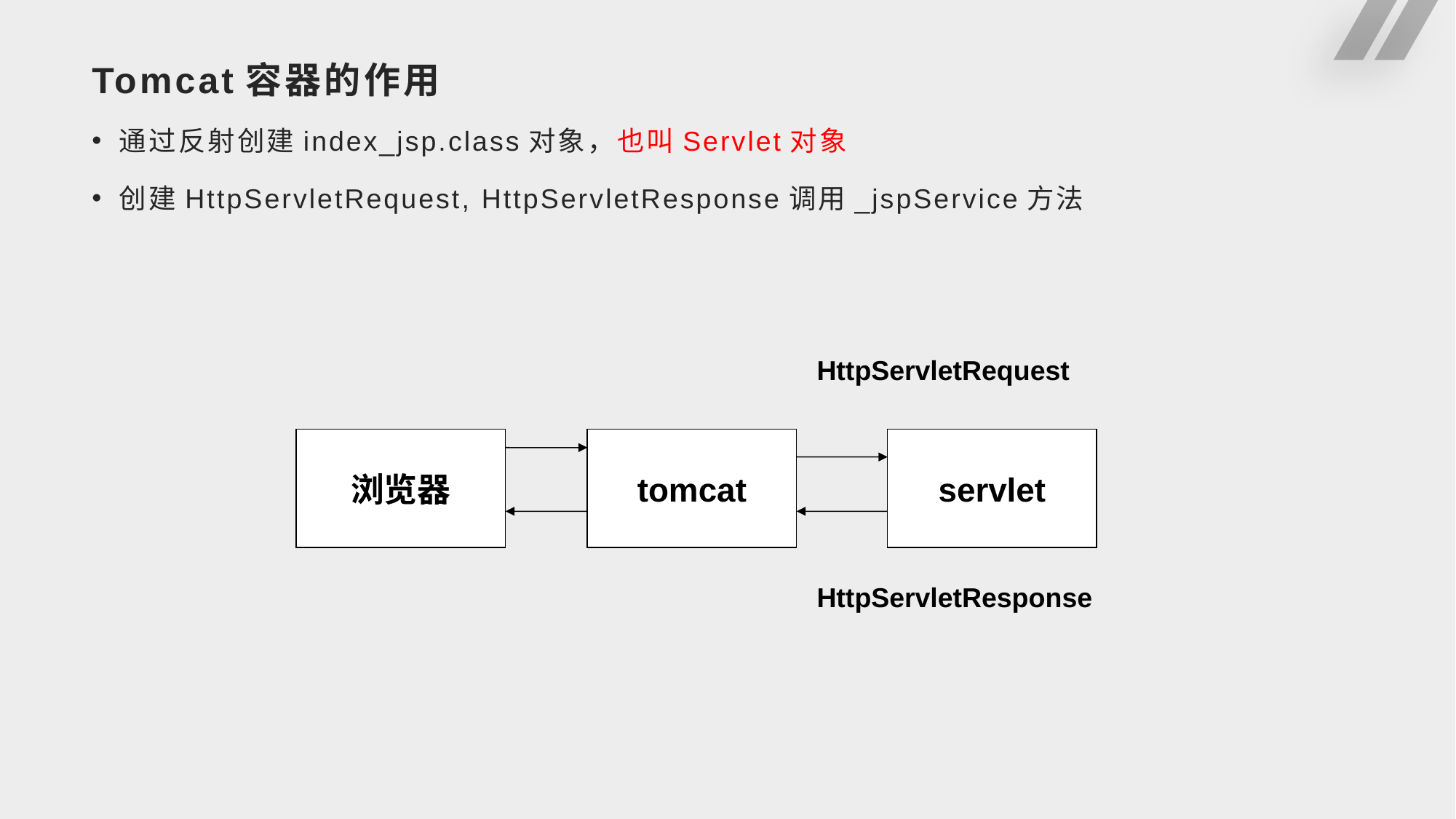

# Tomcat容器的作用
通过反射创建index_jsp.class对象，也叫Servlet对象
创建HttpServletRequest, HttpServletResponse调用_jspService方法

HttpServletRequest
浏览器
tomcat
servlet

HttpServletResponse